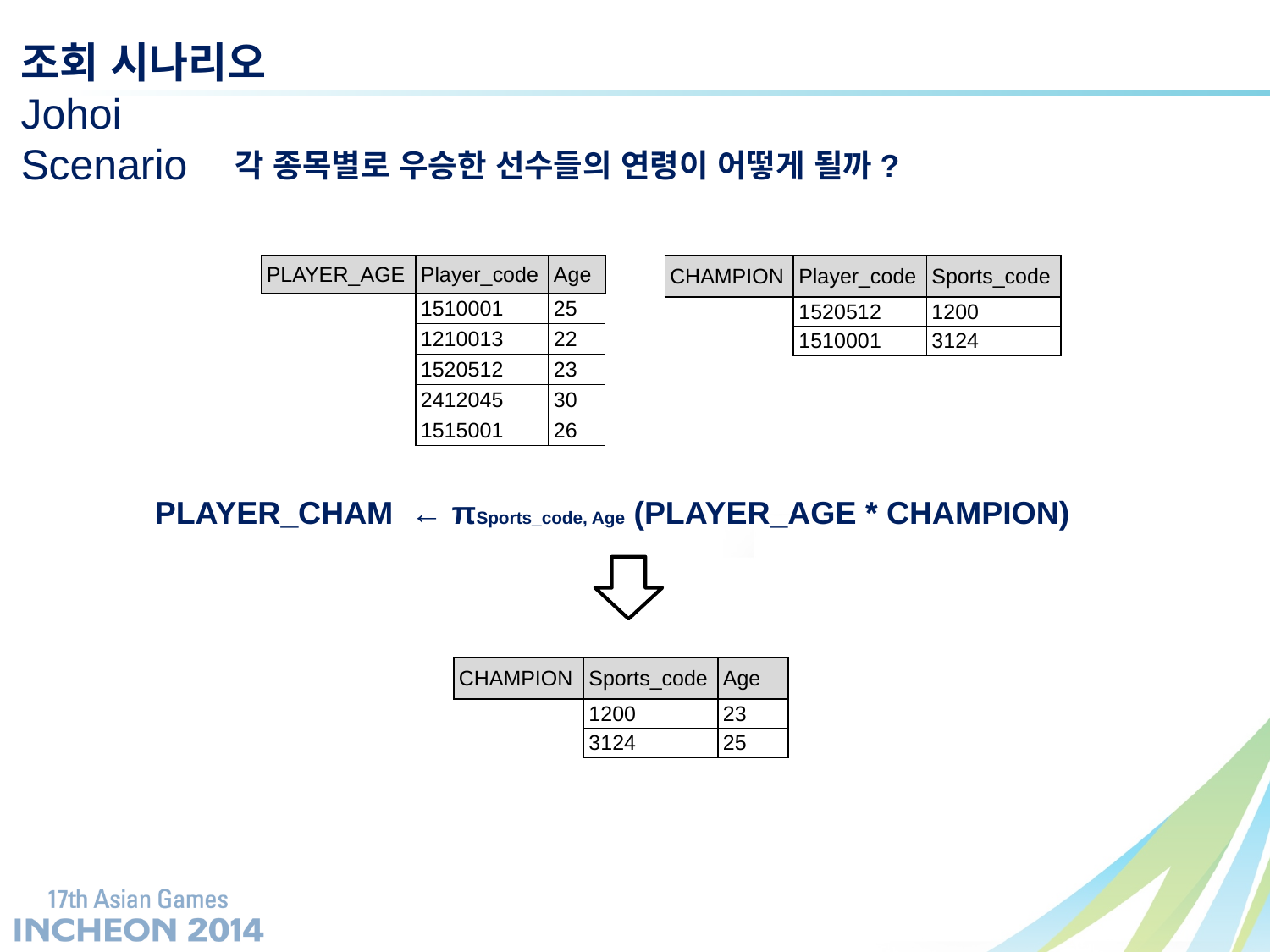

조회 시나리오
Johoi
Scenario
각 종목별로 우승한 선수들의 연령이 어떻게 될까?
| CHAMPION | Player\_code | Sports\_code |
| --- | --- | --- |
|  | 1520512 | 1200 |
|  | 1510001 | 3124 |
| PLAYER\_AGE | Player\_code | Age |
| --- | --- | --- |
|  | 1510001 | 25 |
|  | 1210013 | 22 |
|  | 1520512 | 23 |
|  | 2412045 | 30 |
|  | 1515001 | 26 |
PLAYER_CHAM  ← πSports_code, Age (PLAYER_AGE * CHAMPION)

| CHAMPION | Sports\_code | Age |
| --- | --- | --- |
|  | 1200 | 23 |
|  | 3124 | 25 |